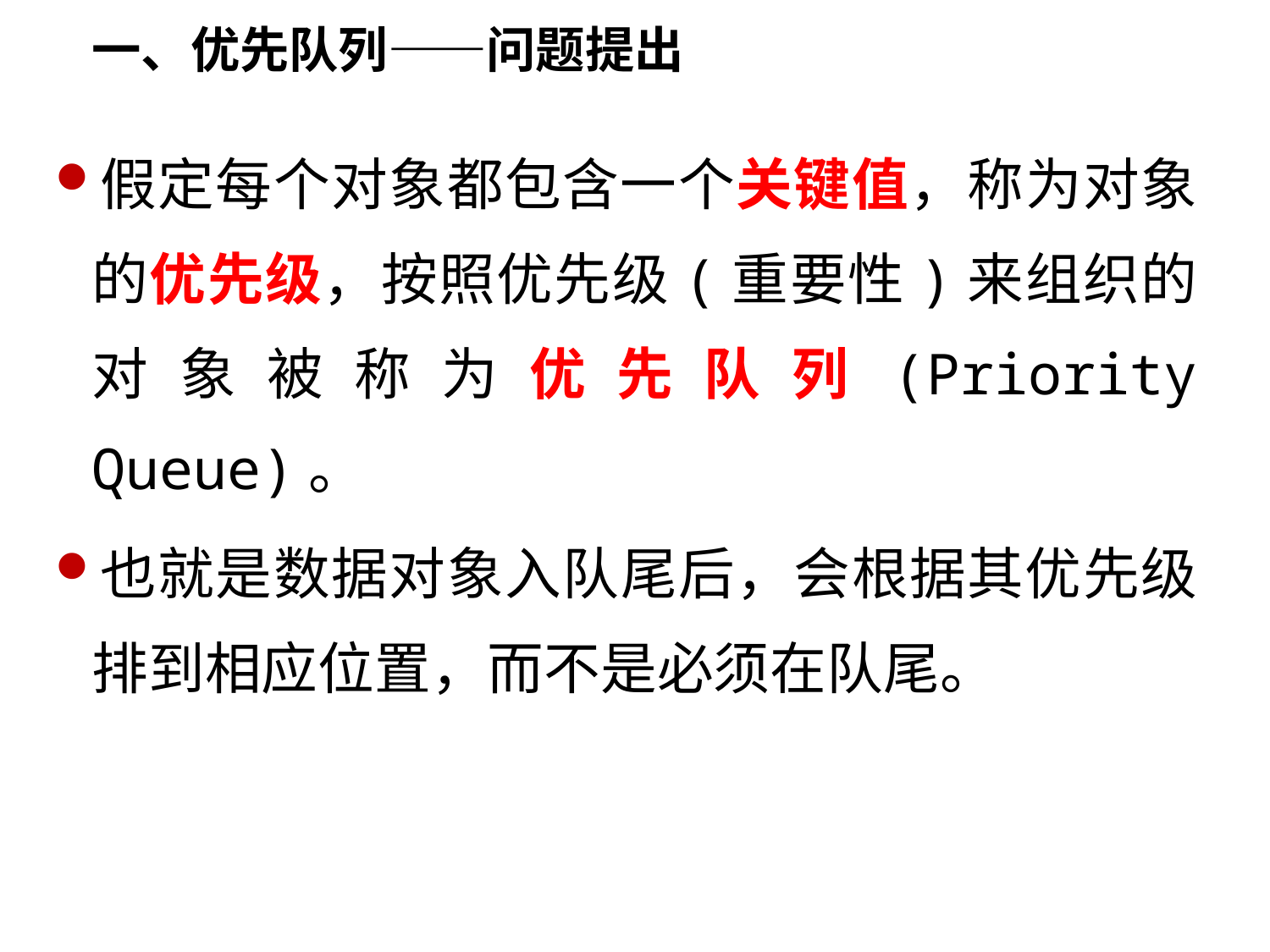

# 一、优先队列——问题提出
假定每个对象都包含一个关键值，称为对象的优先级，按照优先级(重要性)来组织的对象被称为优先队列(Priority Queue)。
也就是数据对象入队尾后，会根据其优先级排到相应位置，而不是必须在队尾。